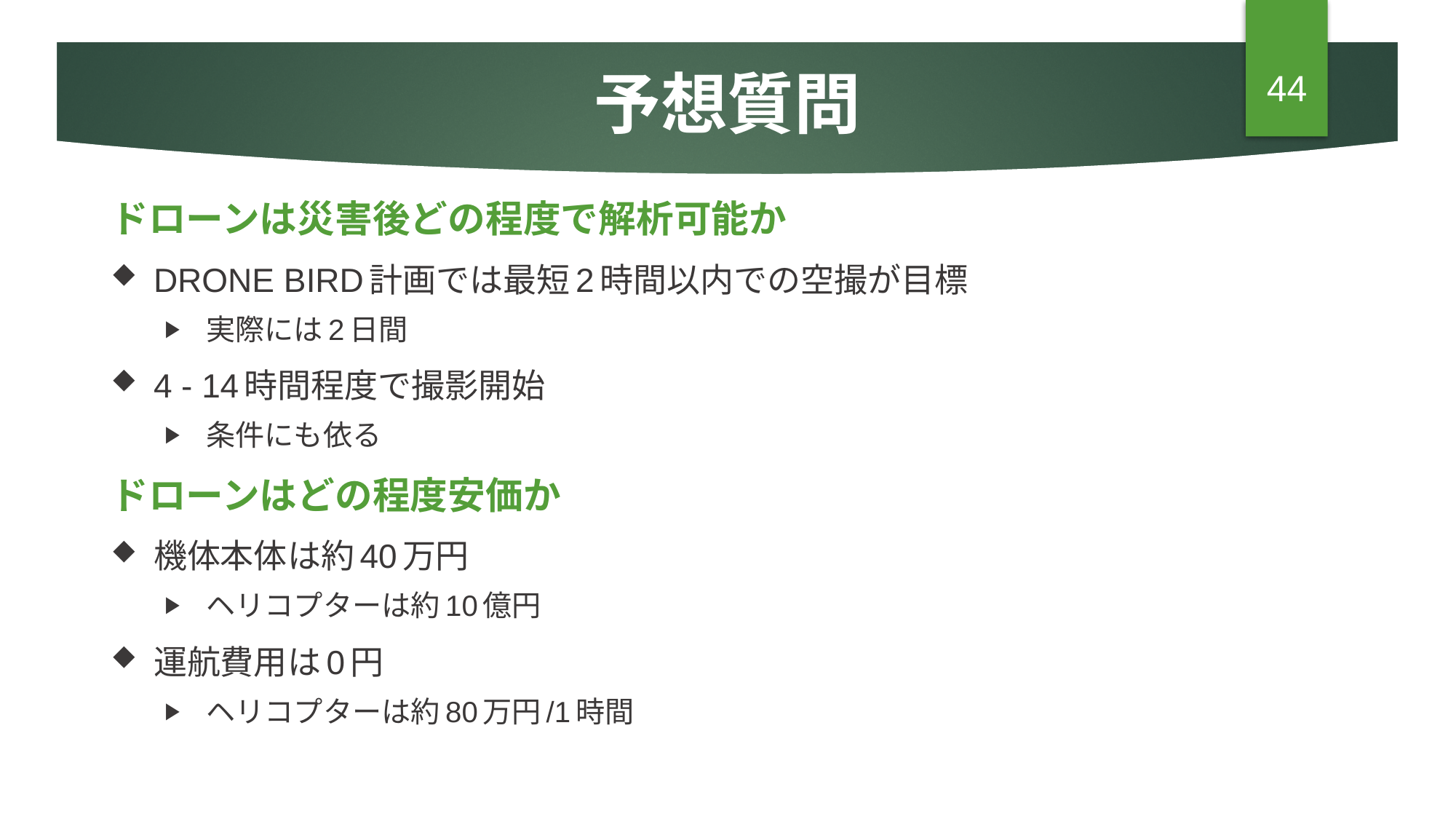

# 予想質問
44
ドローンは災害後どの程度で解析可能か
DRONE BIRD計画では最短2時間以内での空撮が目標
実際には2日間
4 - 14時間程度で撮影開始
条件にも依る
ドローンはどの程度安価か
機体本体は約40万円
ヘリコプターは約10億円
運航費用は0円
ヘリコプターは約80万円/1時間